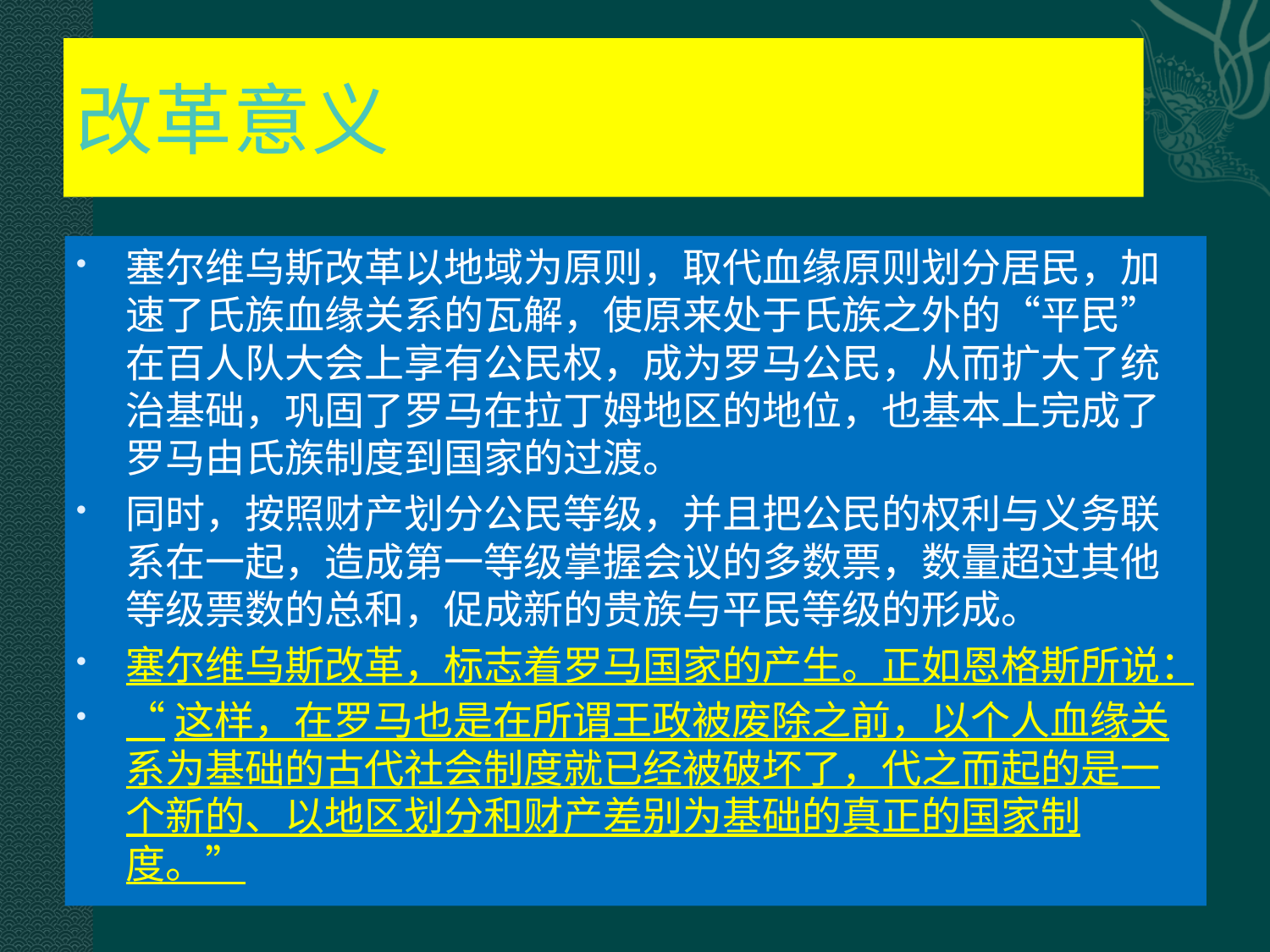

# 改革意义
塞尔维乌斯改革以地域为原则，取代血缘原则划分居民，加速了氏族血缘关系的瓦解，使原来处于氏族之外的“平民”在百人队大会上享有公民权，成为罗马公民，从而扩大了统治基础，巩固了罗马在拉丁姆地区的地位，也基本上完成了罗马由氏族制度到国家的过渡。
同时，按照财产划分公民等级，并且把公民的权利与义务联系在一起，造成第一等级掌握会议的多数票，数量超过其他等级票数的总和，促成新的贵族与平民等级的形成。
塞尔维乌斯改革，标志着罗马国家的产生。正如恩格斯所说：
“这样，在罗马也是在所谓王政被废除之前，以个人血缘关系为基础的古代社会制度就已经被破坏了，代之而起的是一个新的、以地区划分和财产差别为基础的真正的国家制度。”